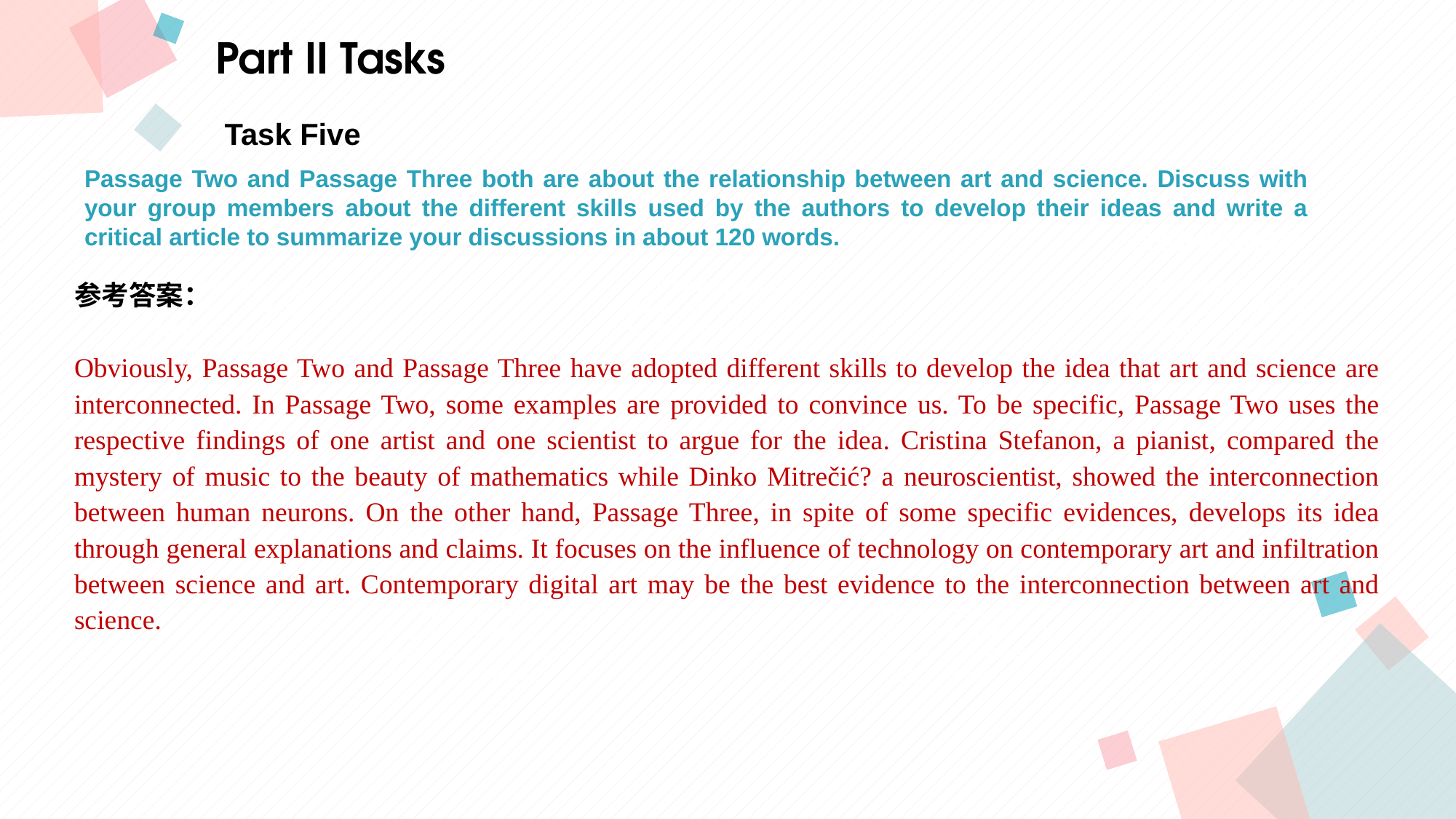

Part II Tasks
Task Five
Passage Two and Passage Three both are about the relationship between art and science. Discuss with your group members about the different skills used by the authors to develop their ideas and write a critical article to summarize your discussions in about 120 words.
点击此处添加标题
点击此处添加标题
参考答案：

Obviously, Passage Two and Passage Three have adopted different skills to develop the idea that art and science are interconnected. In Passage Two, some examples are provided to convince us. To be specific, Passage Two uses the respective findings of one artist and one scientist to argue for the idea. Cristina Stefanon, a pianist, compared the mystery of music to the beauty of mathematics while Dinko Mitrečić? a neuroscientist, showed the interconnection between human neurons. On the other hand, Passage Three, in spite of some specific evidences, develops its idea through general explanations and claims. It focuses on the influence of technology on contemporary art and infiltration between science and art. Contemporary digital art may be the best evidence to the interconnection between art and science.
标题数字等都可以通过点击和重新输入进行更改，顶部“开始”面板中可以对字体、字号、颜色等进行修改。建议正文8-14号字，1.3倍字间距。
标题数字等都可以通过点击和重新输入进行更改，顶部“开始”面板中可以对字体、字号、颜色等进行修改。建议正文8-14号字，1.3倍字间距。
标题数字等都可以通过点击和重新输入进行更改，顶部“开始”面板中可以对字体、字号、颜色等进行修改。建议正文8-14号字，1.3倍字间距。
点击此处添加标题
标题数字等都可以通过点击和重新输入进行更改，顶部“开始”面板中可以对字体、字号、颜色等进行修改。建议正文8-14号字，1.3倍字间距。
标题数字等都可以通过点击和重新输入进行更改，顶部“开始”面板中可以对字体、字号、颜色等进行修改。建议正文8-14号字，1.3倍字间距。